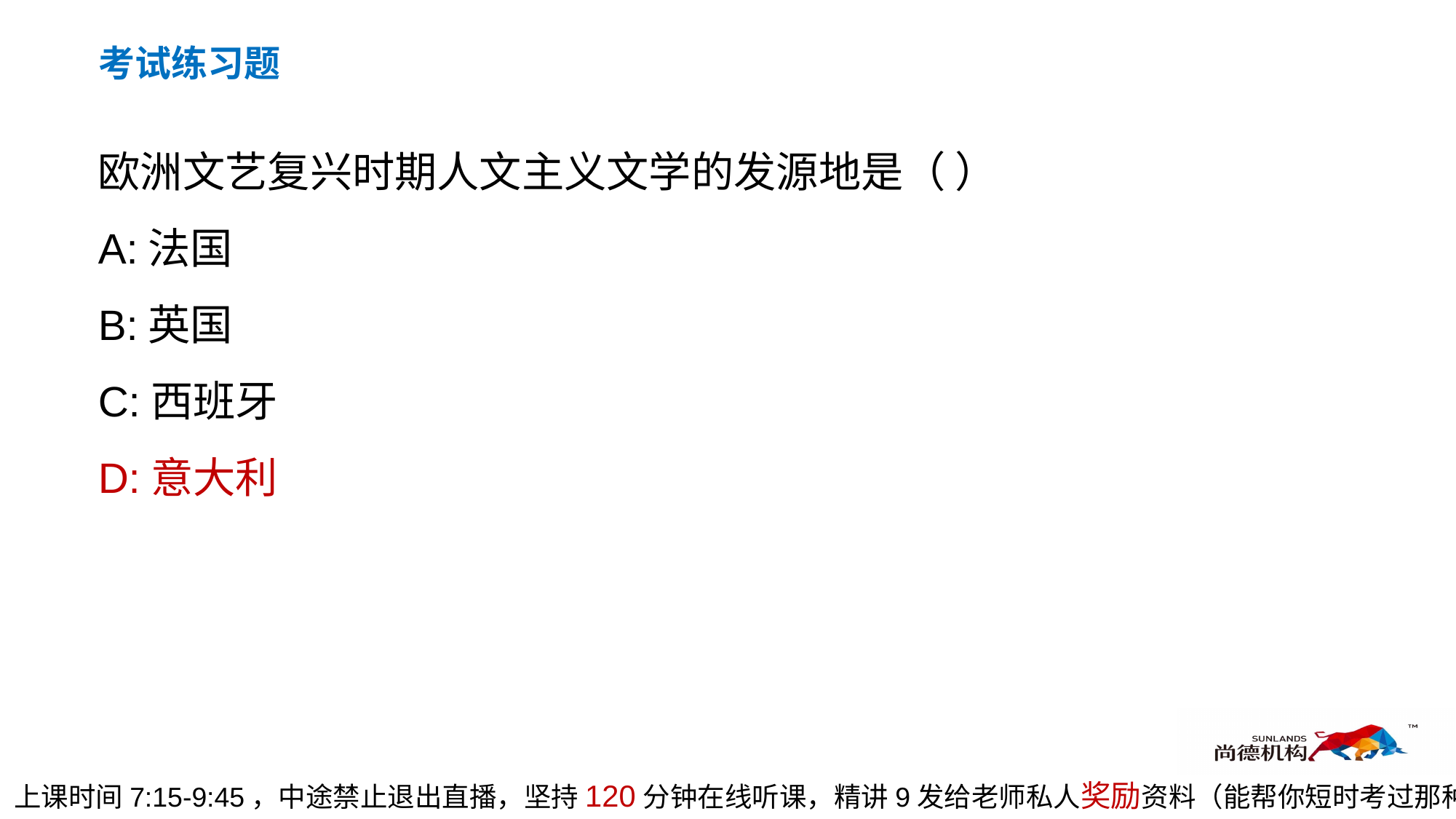

考试练习题
欧洲文艺复兴时期人文主义文学的发源地是（ ）
A:法国
B:英国
C:西班牙
D:意大利